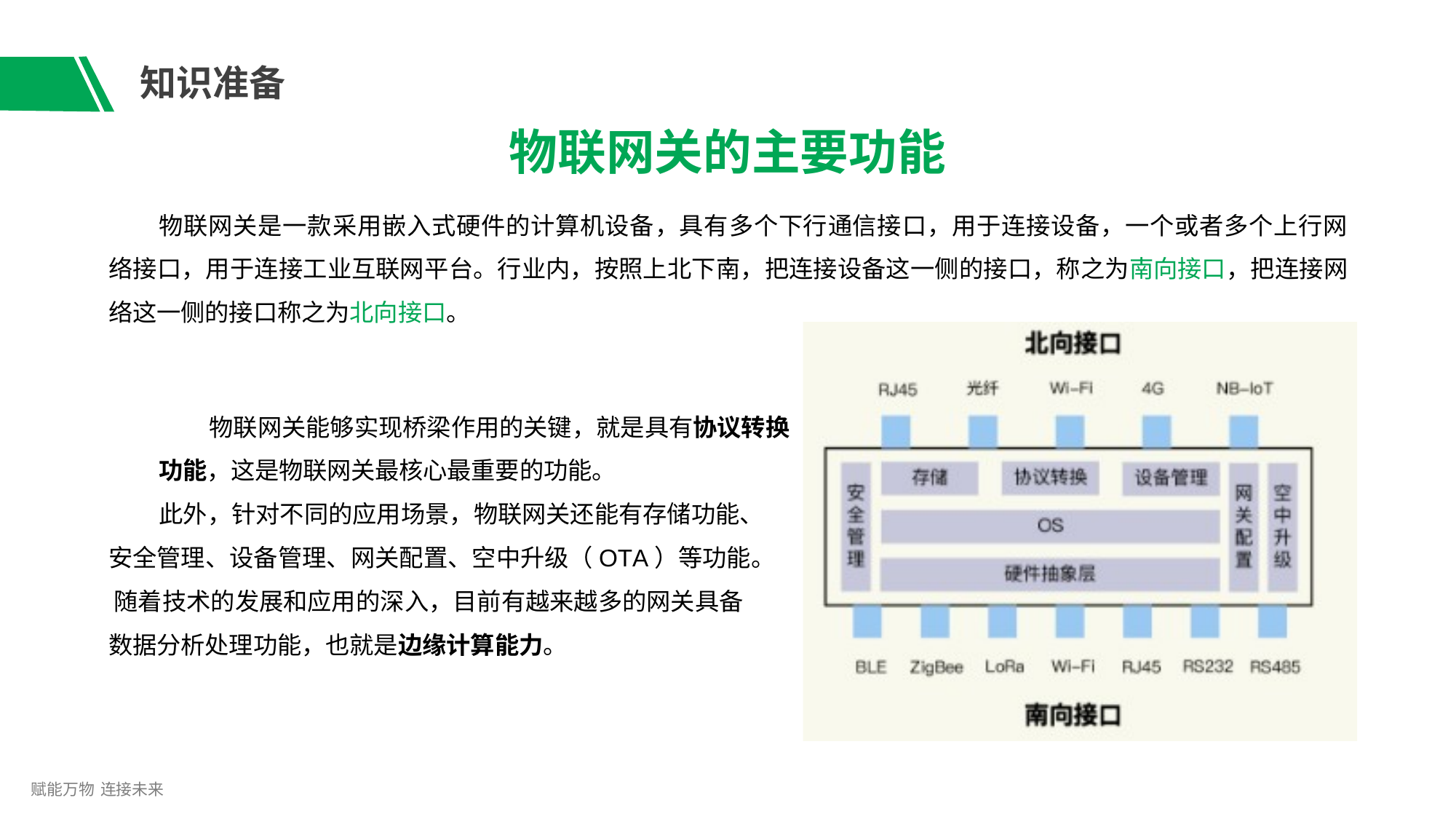

# 知识准备
物联网关的主要功能
物联网关是一款采用嵌入式硬件的计算机设备，具有多个下行通信接口，用于连接设备，一个或者多个上行网 络接口，用于连接工业互联网平台。行业内，按照上北下南，把连接设备这一侧的接口，称之为南向接口，把连接网 络这一侧的接口称之为北向接口。

物联网关能够实现桥梁作用的关键，就是具有协议转换
功能，这是物联网关最核心最重要的功能。
此外，针对不同的应用场景，物联网关还能有存储功能、 安全管理、设备管理、网关配置、空中升级（OTA）等功能。 随着技术的发展和应用的深入，目前有越来越多的网关具备 数据分析处理功能，也就是边缘计算能力。

赋能万物 连接未来